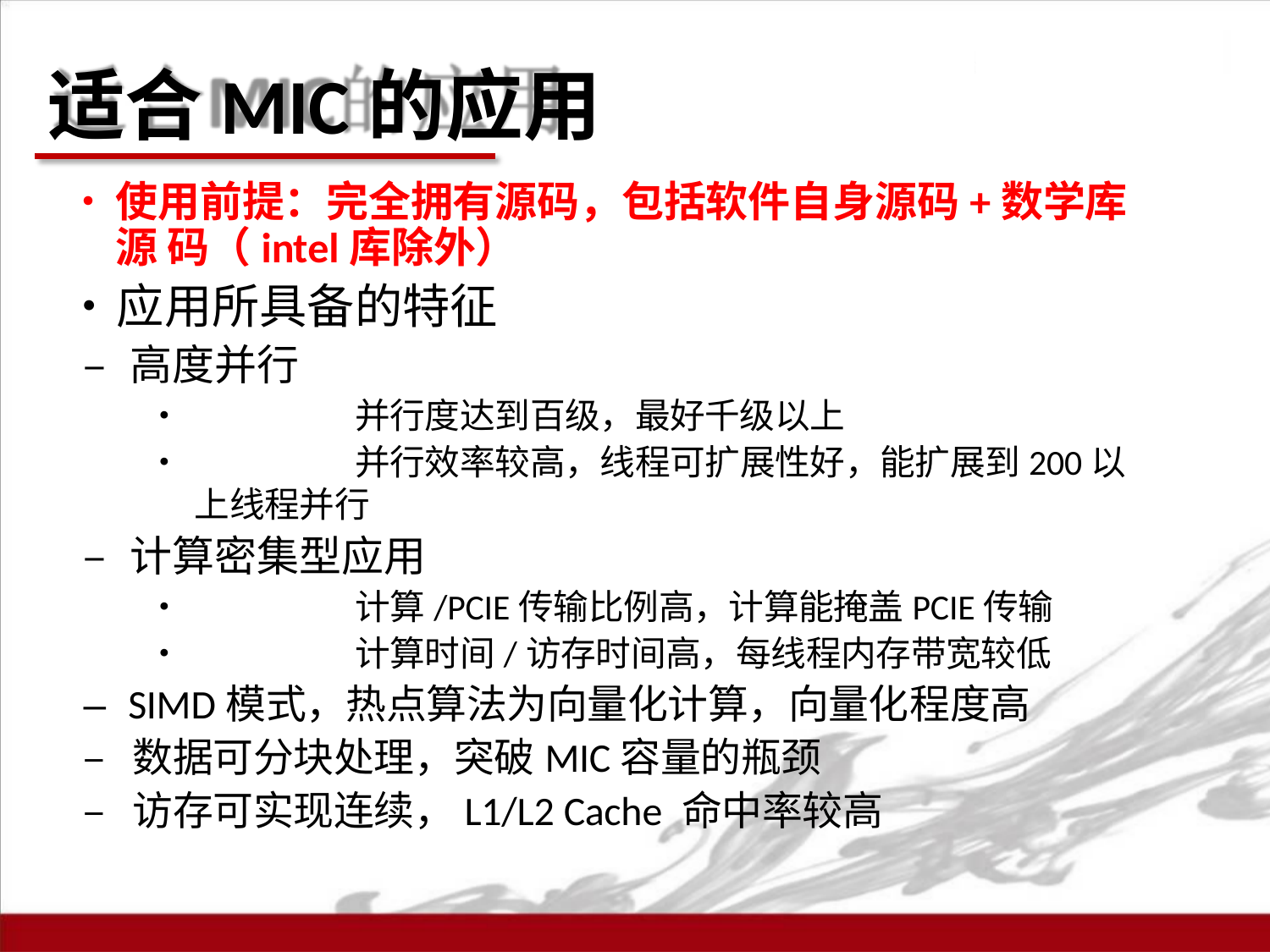

# 适合MIC的应用

•	使用前提：完全拥有源码，包括软件自身源码+数学库源 码（intel库除外）
•	应用所具备的特征
– 高度并行
•	并行度达到百级，最好千级以上
•	并行效率较高，线程可扩展性好，能扩展到200以上线程并行
– 计算密集型应用
•	计算/PCIE传输比例高，计算能掩盖PCIE传输
•	计算时间/访存时间高，每线程内存带宽较低
–  SIMD模式，热点算法为向量化计算，向量化程度高
–  数据可分块处理，突破MIC容量的瓶颈
–  访存可实现连续，L1/L2 Cache 命中率较高